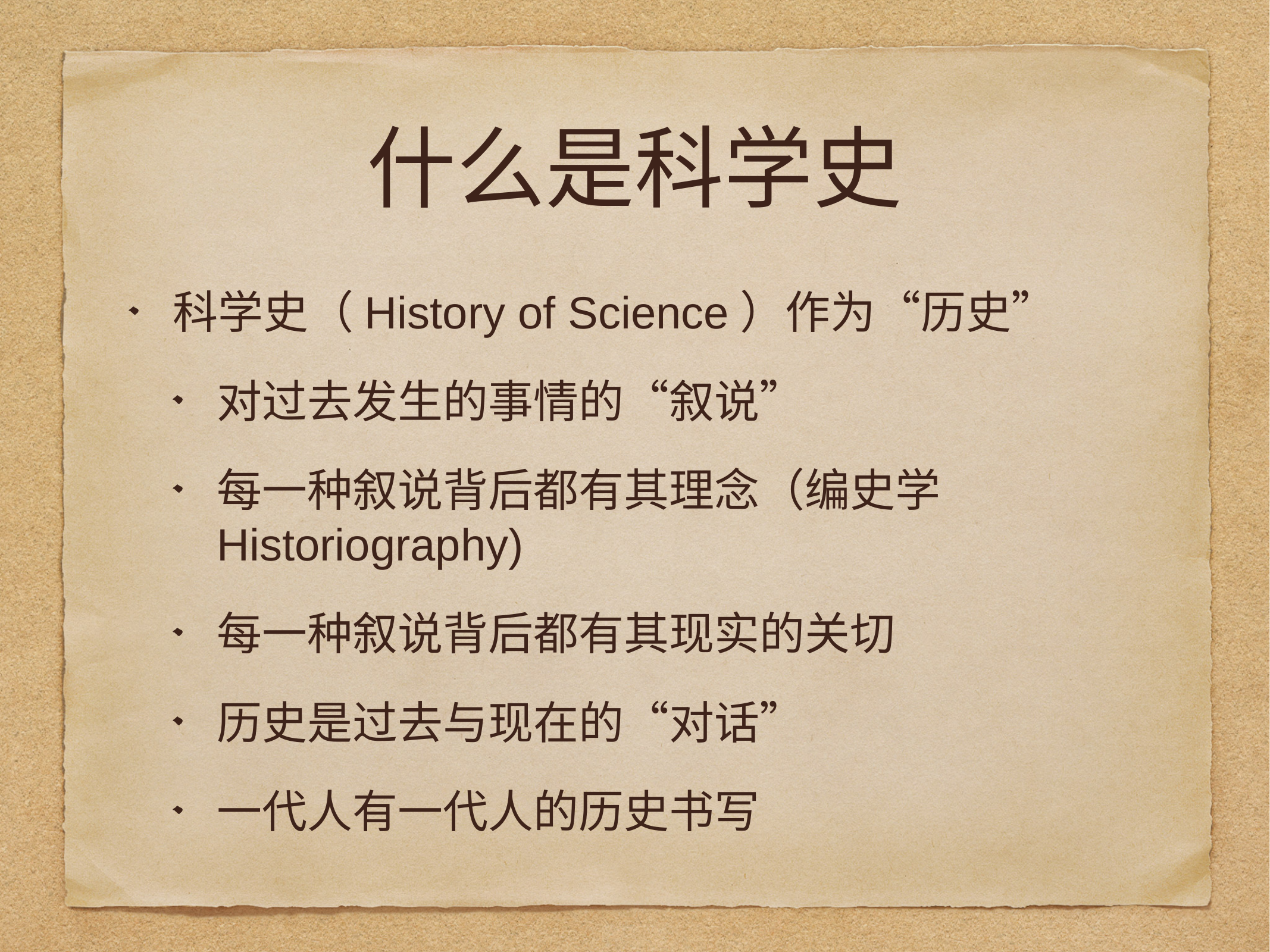

# 什么是科学史
科学史（History of Science）作为“历史”
对过去发生的事情的“叙说”
每一种叙说背后都有其理念（编史学Historiography)
每一种叙说背后都有其现实的关切
历史是过去与现在的“对话”
一代人有一代人的历史书写